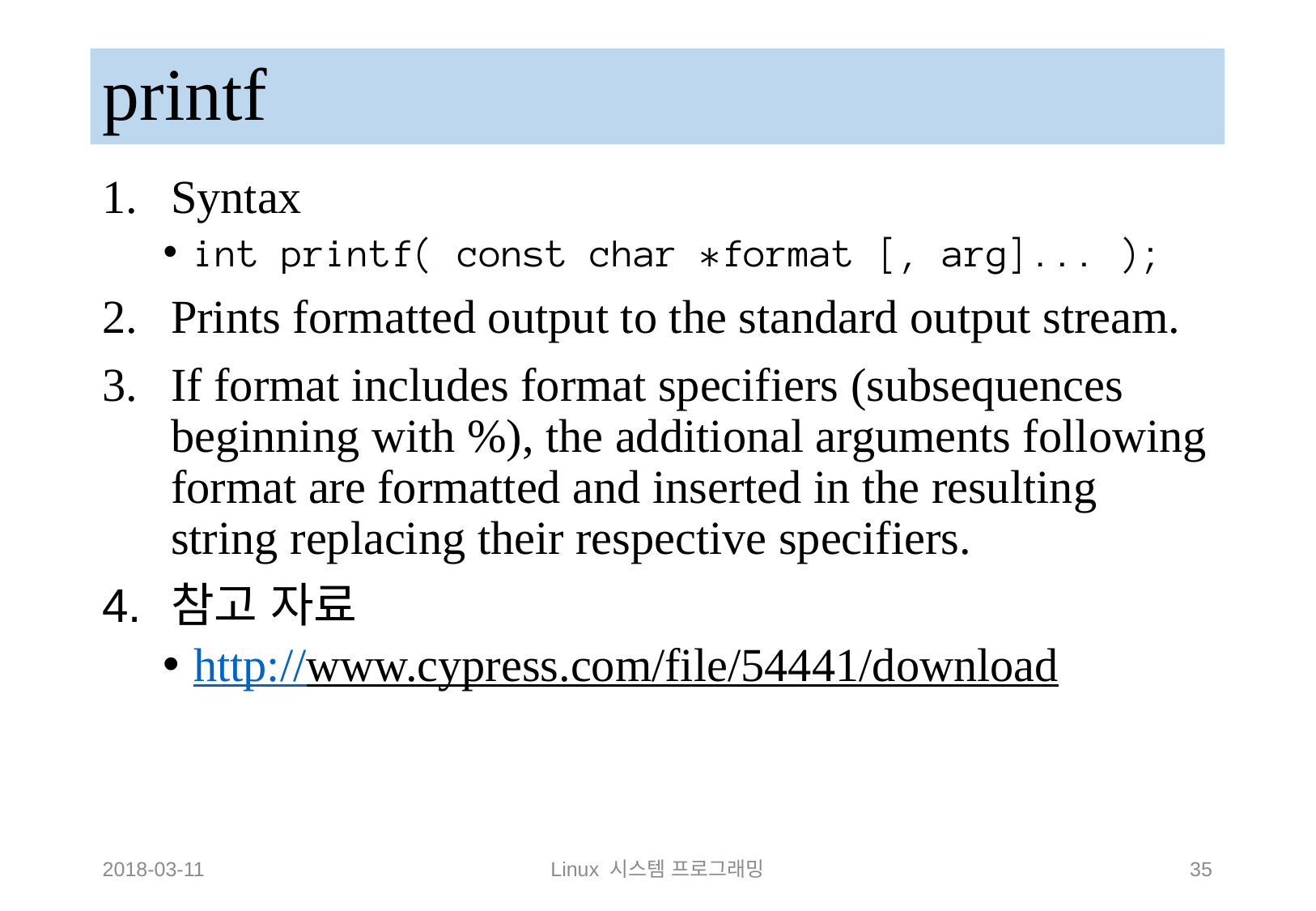

# printf
Syntax
int printf( const char *format [, arg]... );
Prints formatted output to the standard output stream.
If format includes format specifiers (subsequences beginning with %), the additional arguments following format are formatted and inserted in the resulting string replacing their respective specifiers.
참고 자료
http://www.cypress.com/file/54441/download

2018-03-11
Linux 시스템 프로그래밍
35